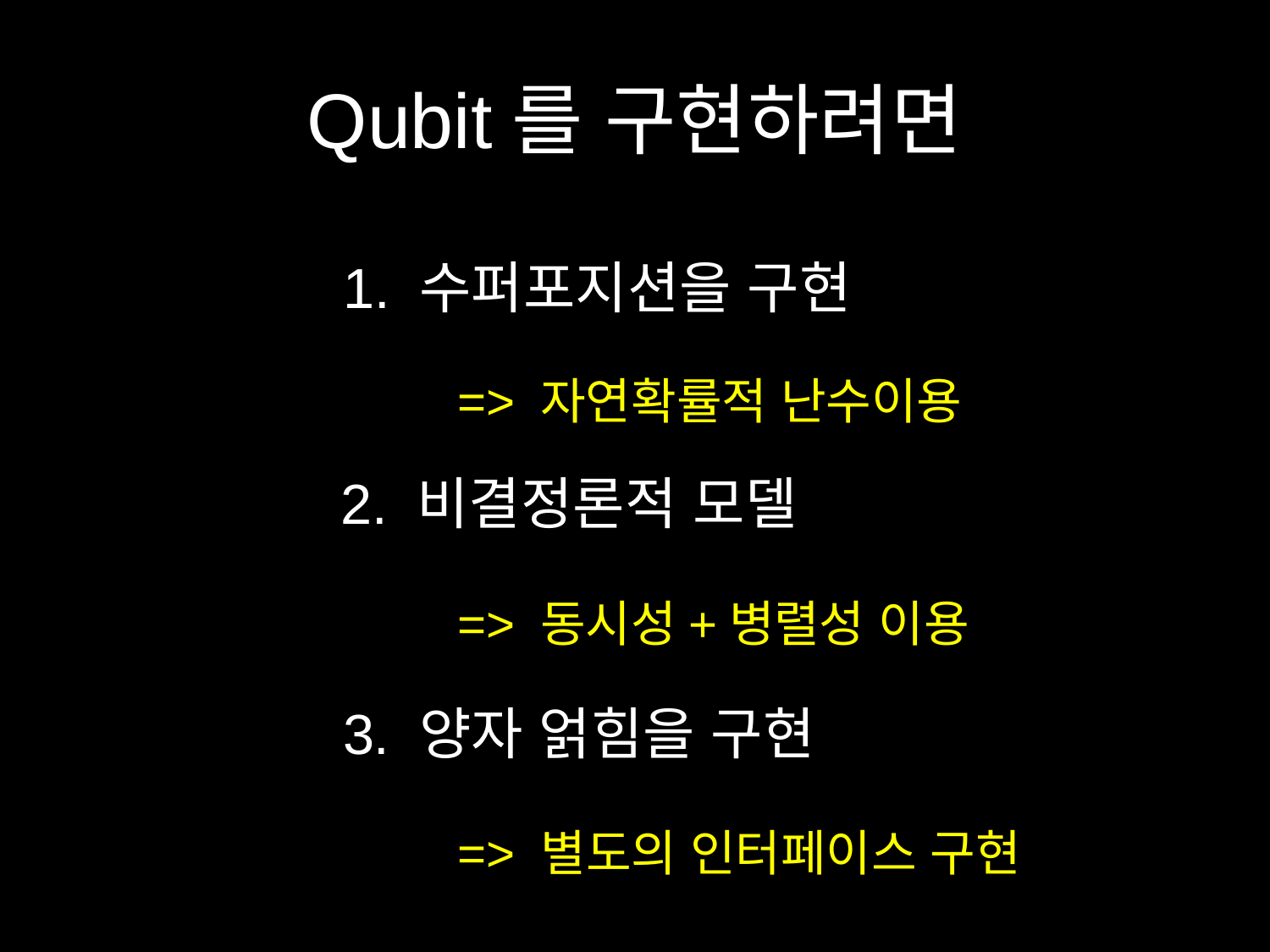

# Qubit를 구현하려면
1. 수퍼포지션을 구현
=> 자연확률적 난수이용
2. 비결정론적 모델
=> 동시성+병렬성 이용
3. 양자 얽힘을 구현
=> 별도의 인터페이스 구현